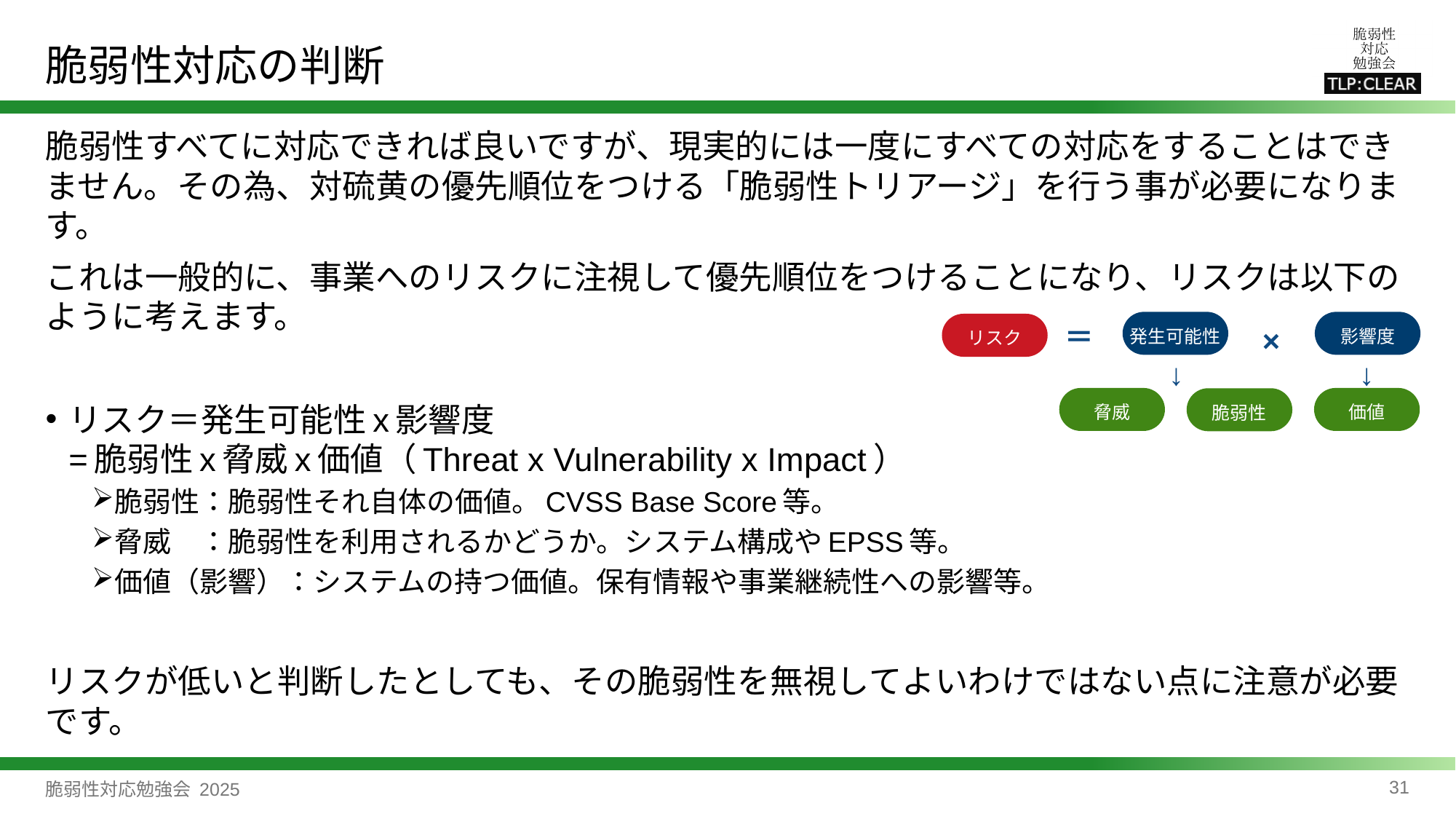

# 脆弱性対応の判断
脆弱性すべてに対応できれば良いですが、現実的には一度にすべての対応をすることはできません。その為、対硫黄の優先順位をつける「脆弱性トリアージ」を行う事が必要になります。
これは一般的に、事業へのリスクに注視して優先順位をつけることになり、リスクは以下のように考えます。

リスク＝発生可能性x影響度
=脆弱性x脅威x価値（Threat x Vulnerability x Impact）
脆弱性		：脆弱性それ自体の価値。CVSS Base Score等。
脅威		：脆弱性を利用されるかどうか。システム構成やEPSS等。
価値（影響）	：システムの持つ価値。保有情報や事業継続性への影響等。

リスクが低いと判断したとしても、その脆弱性を無視してよいわけではない点に注意が必要です。
発生可能性
影響度
＝
リスク
×
↓
↓
脅威
価値
脆弱性
31
脆弱性対応勉強会 2025